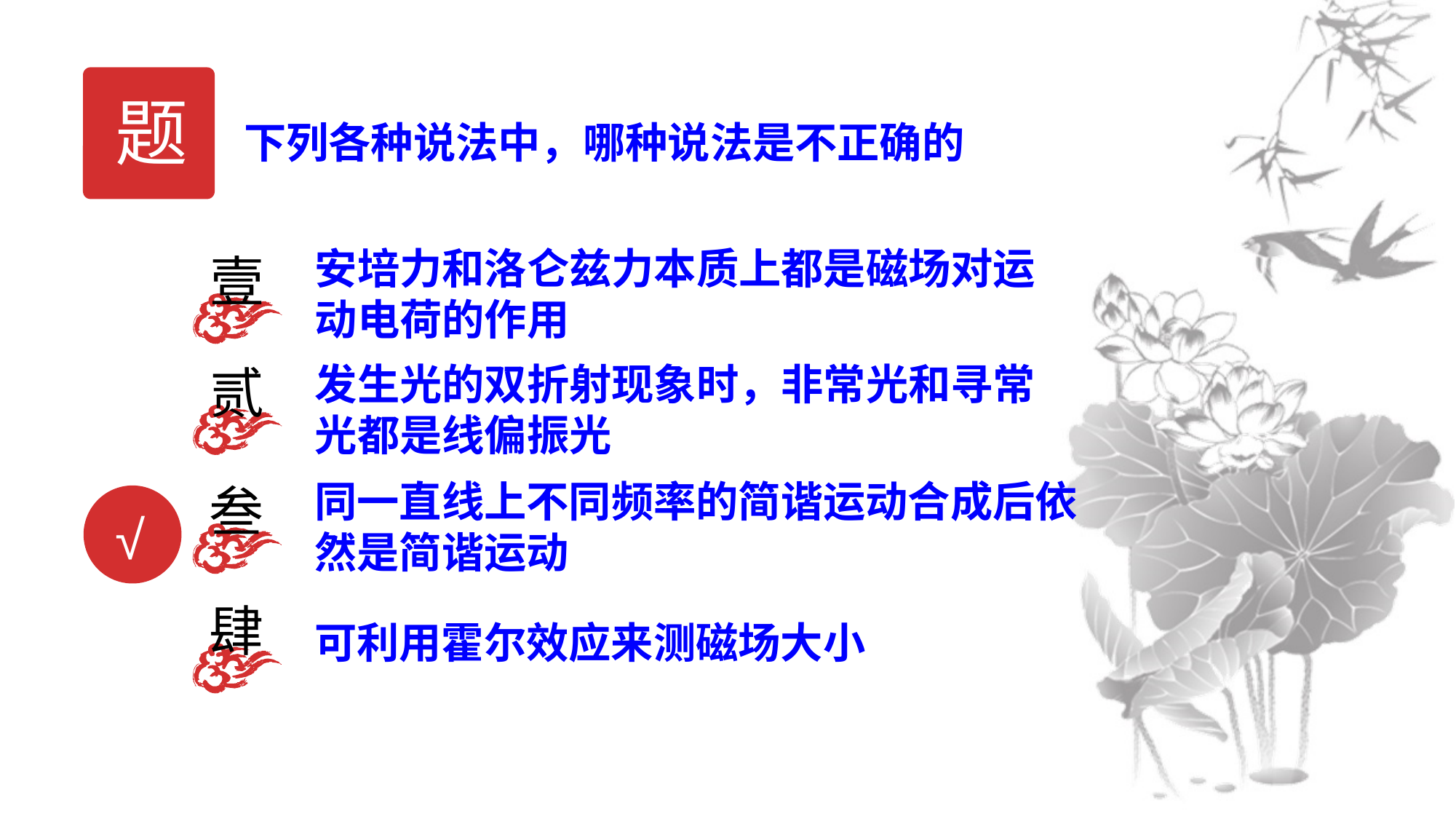

题
下列各种说法中，哪种说法是不正确的
安培力和洛仑兹力本质上都是磁场对运动电荷的作用
壹

发生光的双折射现象时，非常光和寻常光都是线偏振光
贰

同一直线上不同频率的简谐运动合成后依然是简谐运动
叁

√
肆

可利用霍尔效应来测磁场大小